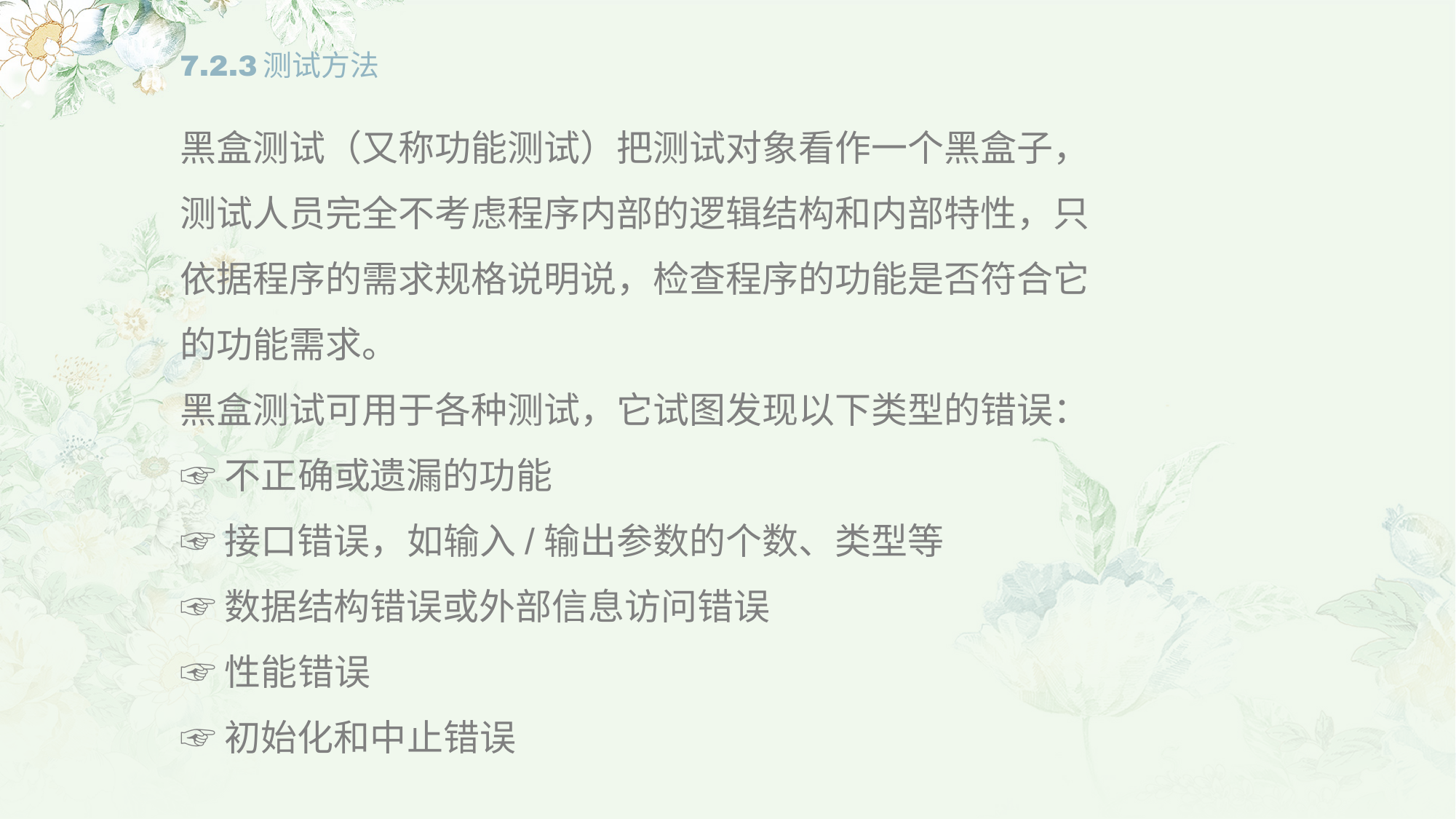

# 7.2.3测试方法
黑盒测试（又称功能测试）把测试对象看作一个黑盒子，测试人员完全不考虑程序内部的逻辑结构和内部特性，只依据程序的需求规格说明说，检查程序的功能是否符合它的功能需求。
黑盒测试可用于各种测试，它试图发现以下类型的错误：
☞不正确或遗漏的功能
☞接口错误，如输入/输出参数的个数、类型等
☞数据结构错误或外部信息访问错误
☞性能错误
☞初始化和中止错误